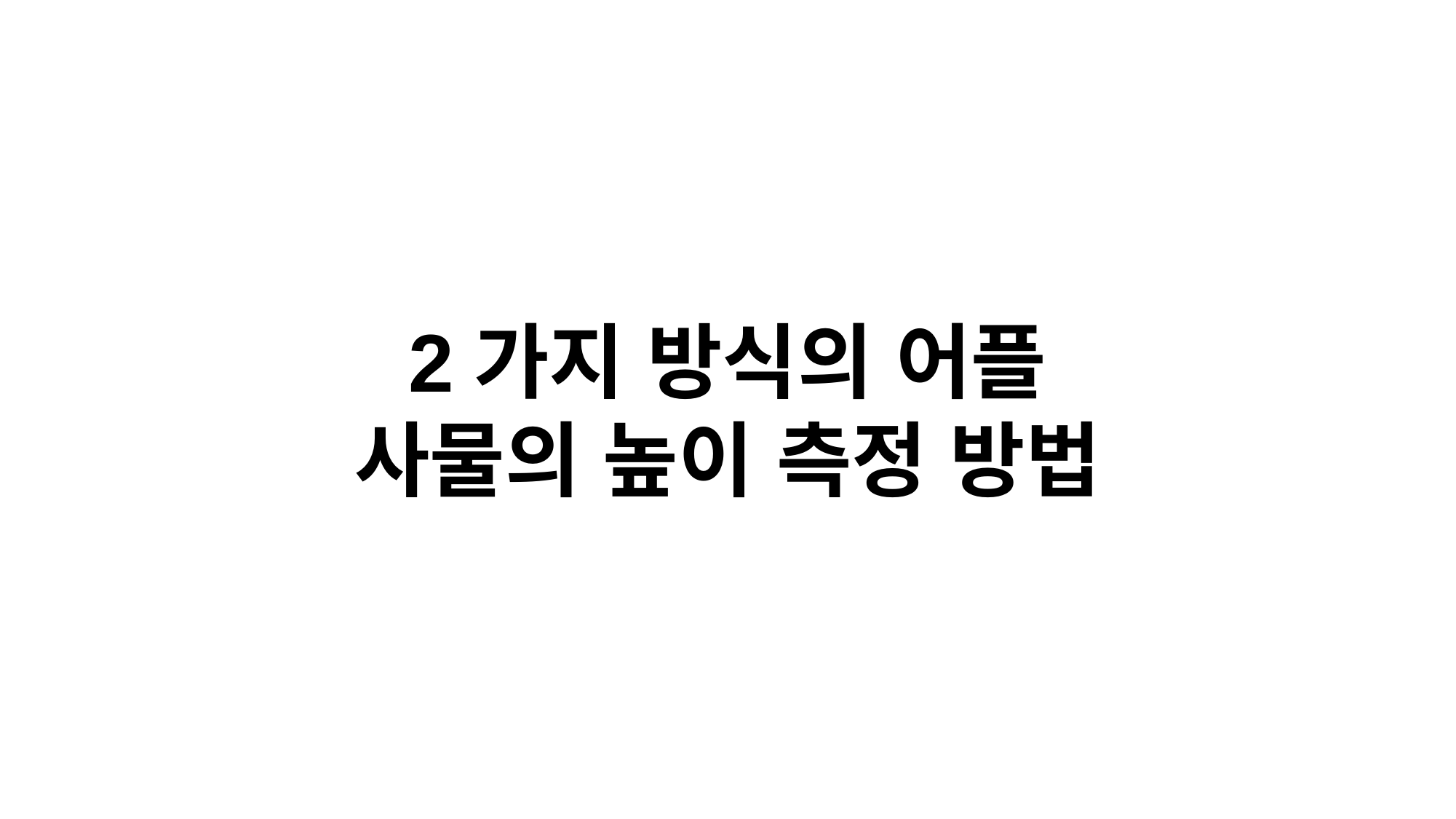

2가지 방식의 어플
사물의 높이 측정 방법